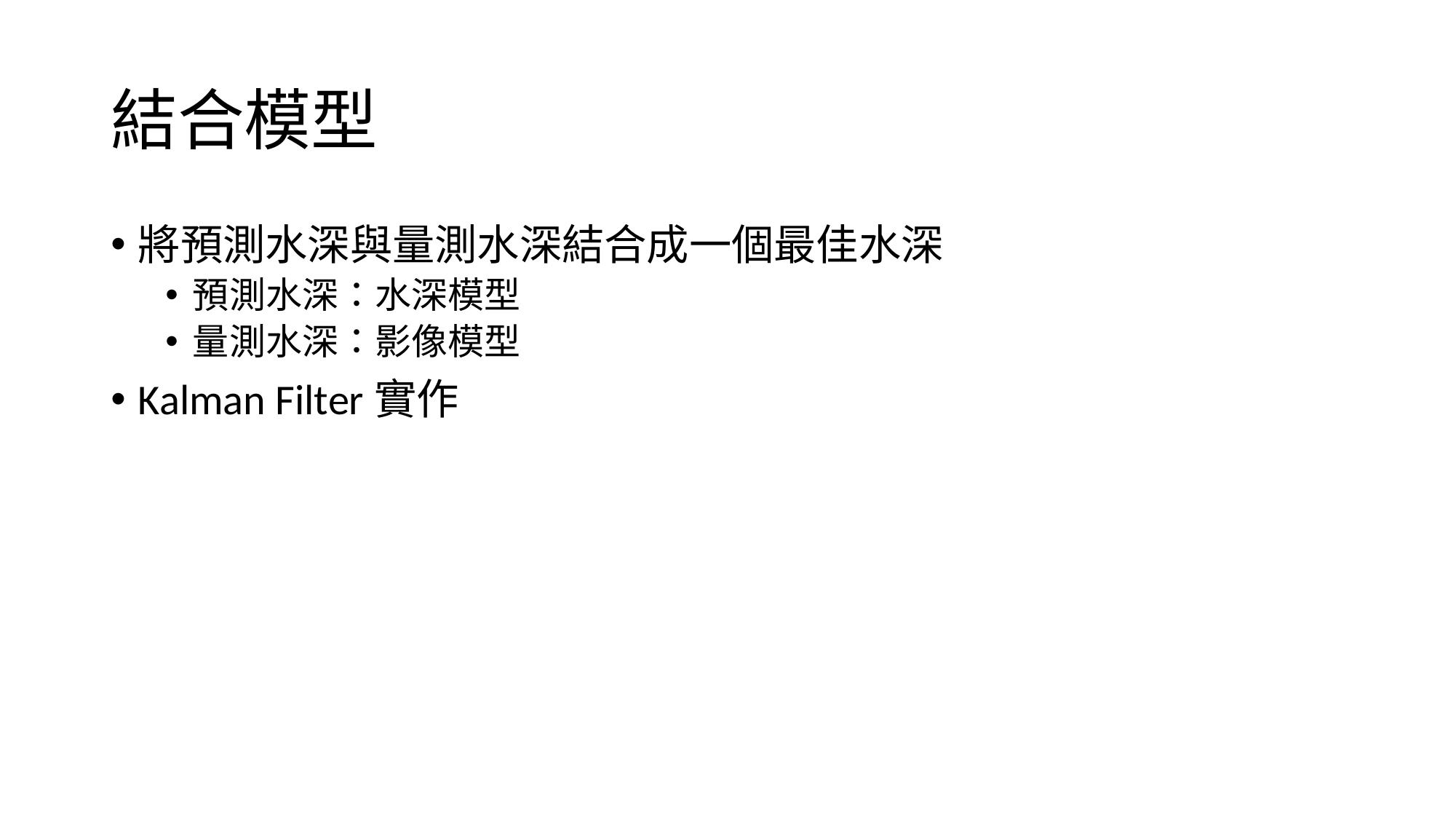

# 結合模型
將預測水深與量測水深結合成一個最佳水深
預測水深：水深模型
量測水深：影像模型
Kalman Filter實作